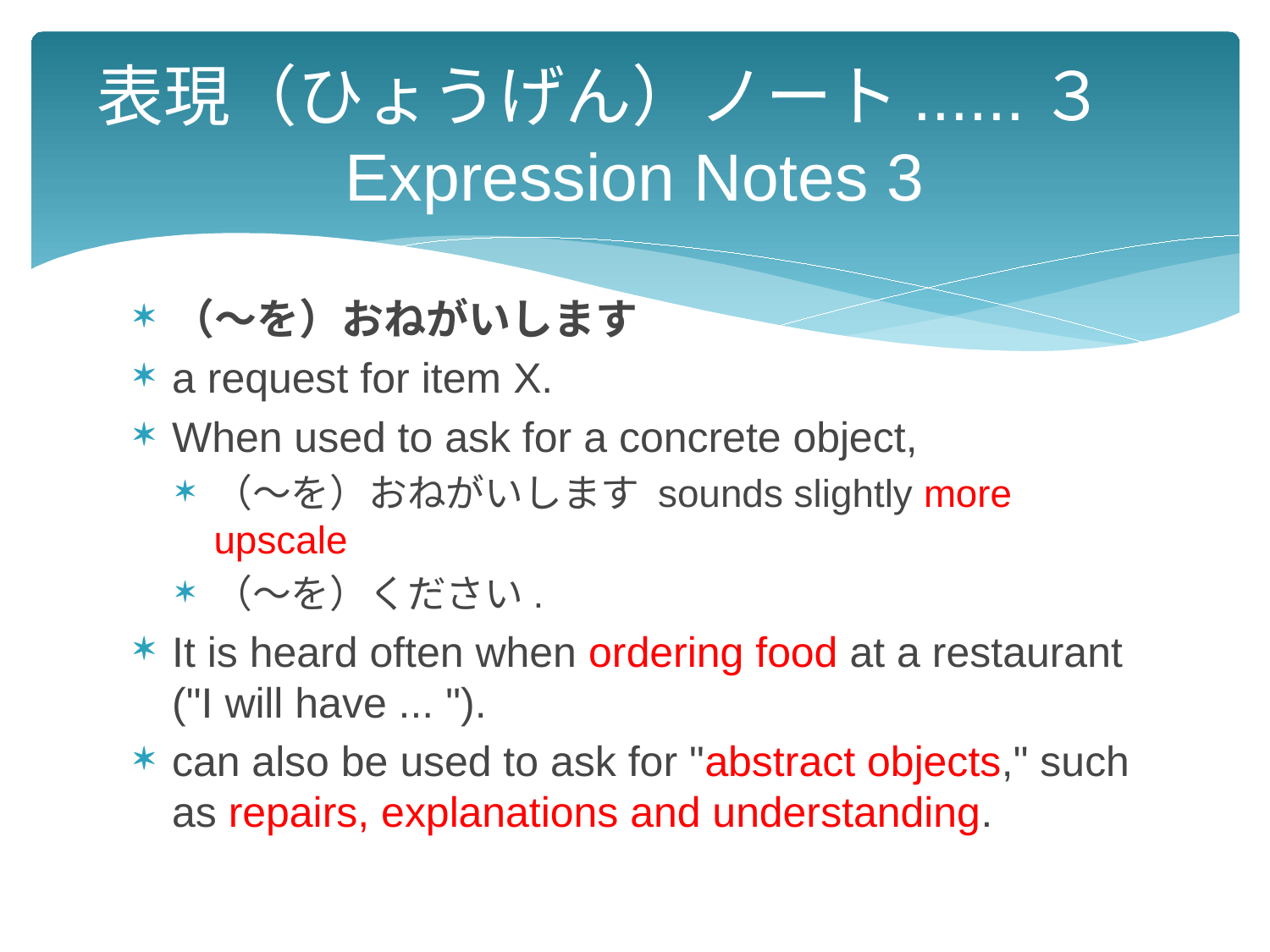

# 表現（ひょうげん）ノート......３　 Expression Notes 3
（～を）おねがいします
a request for item X.
When used to ask for a concrete object,
（～を）おねがいします sounds slightly more upscale
（～を）ください.
It is heard often when ordering food at a restaurant ("I will have ... ").
can also be used to ask for "abstract objects," such as repairs, explanations and understanding.